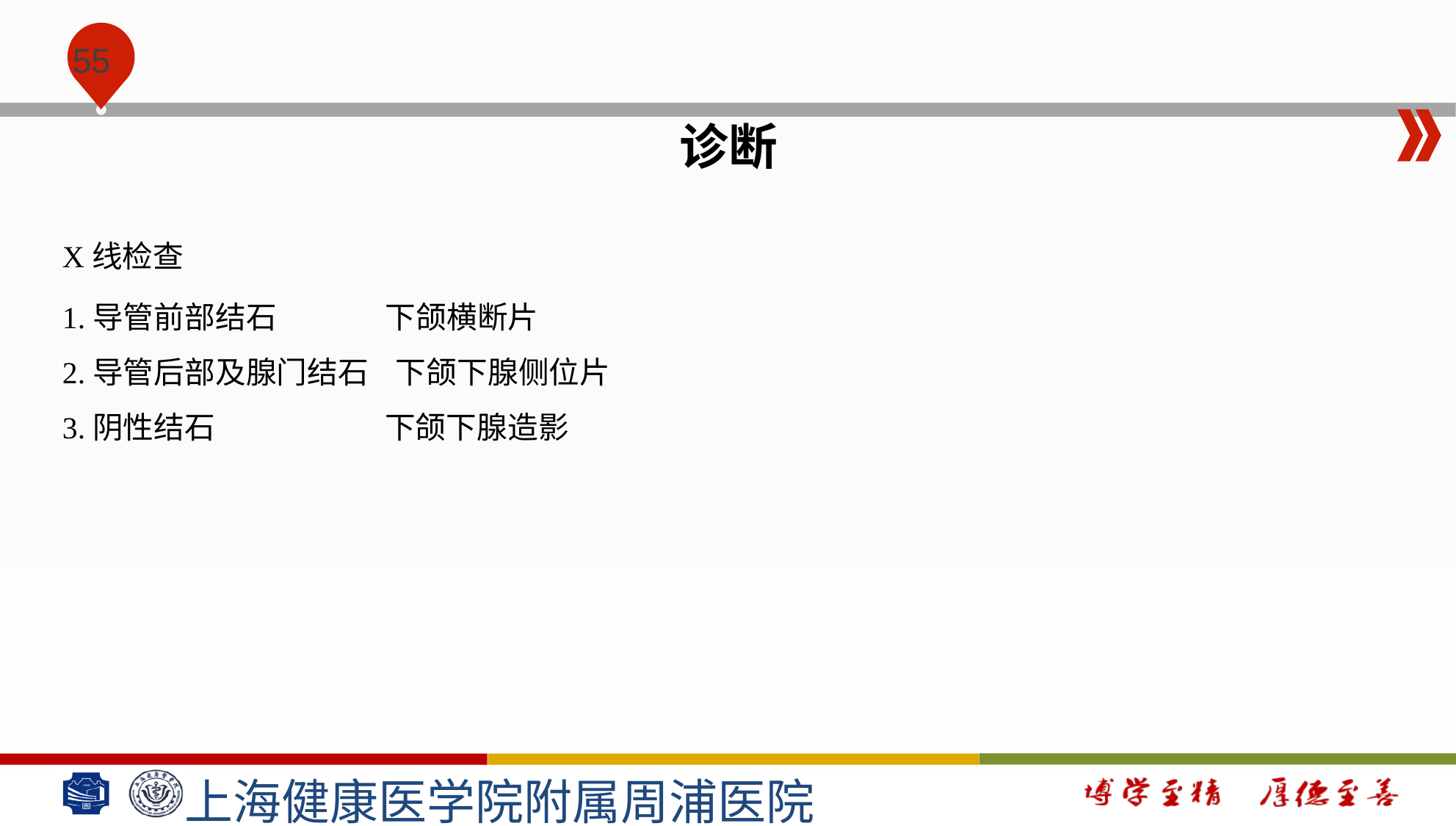

#

诊断
X线检查
1.导管前部结石                下颌横断片
2.导管后部及腺门结石    下颌下腺侧位片
3.阴性结石                         下颌下腺造影